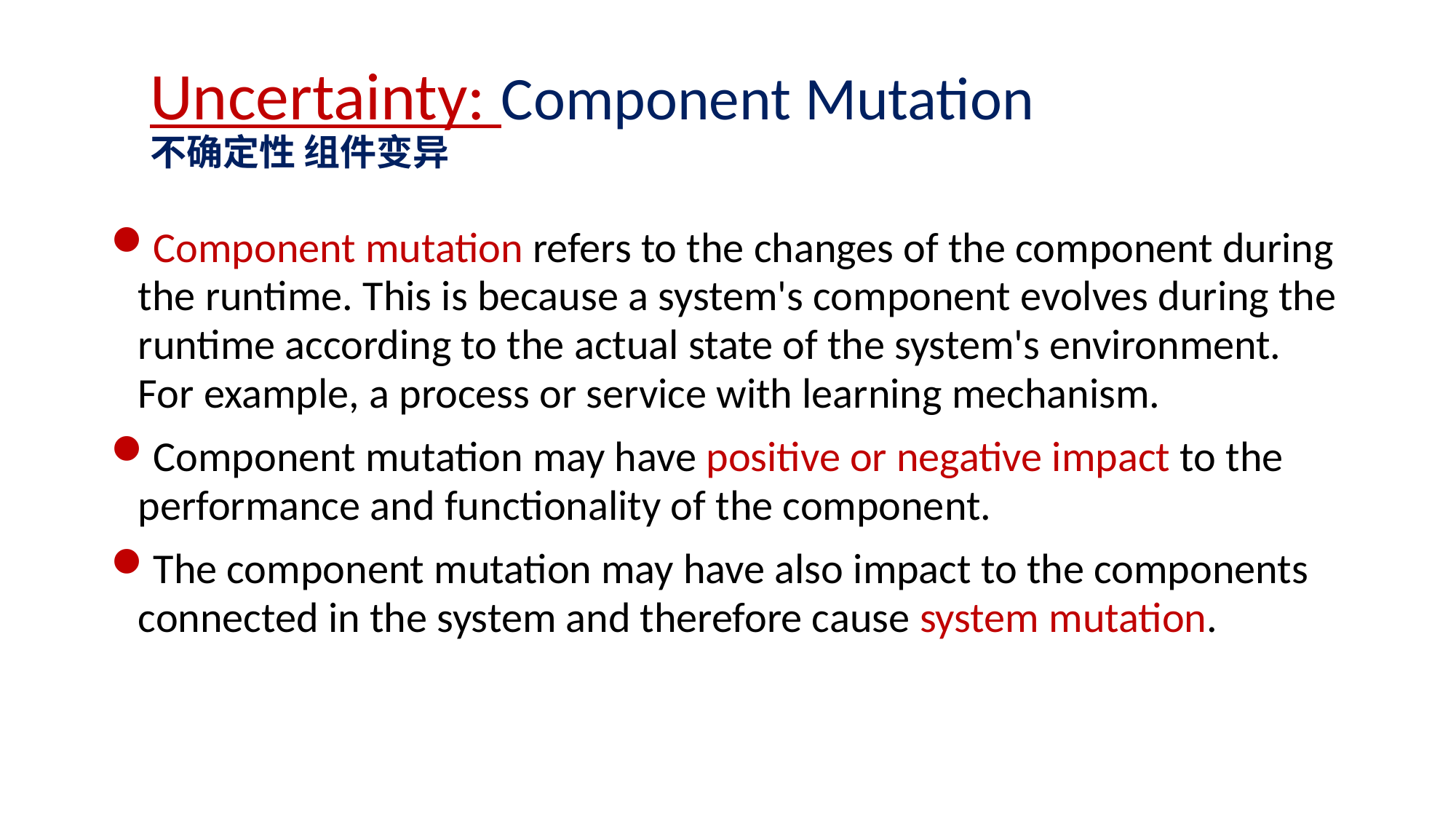

# Uncertainty: Component Mutation 不确定性 组件变异
Component mutation refers to the changes of the component during the runtime. This is because a system's component evolves during the runtime according to the actual state of the system's environment. For example, a process or service with learning mechanism.
Component mutation may have positive or negative impact to the performance and functionality of the component.
The component mutation may have also impact to the components connected in the system and therefore cause system mutation.